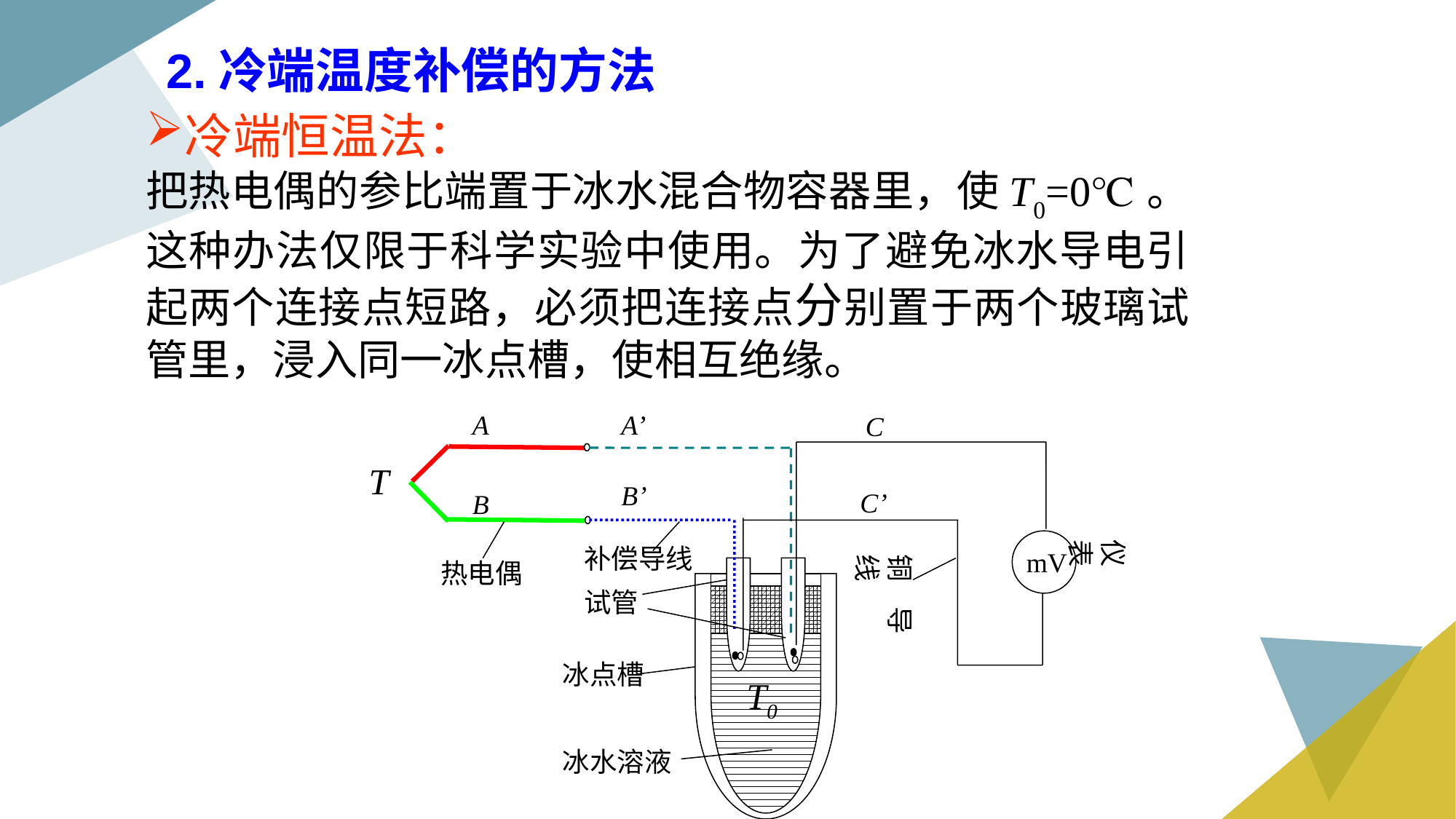

2.冷端温度补偿的方法
冷端恒温法：
把热电偶的参比端置于冰水混合物容器里，使T0=0℃。这种办法仅限于科学实验中使用。为了避免冰水导电引起两个连接点短路，必须把连接点分别置于两个玻璃试管里，浸入同一冰点槽，使相互绝缘。
A

A’

C

T
B’

C’

B

仪表

补偿导线

mV
铜导线

热电偶

试管

冰点槽

T0
冰水溶液